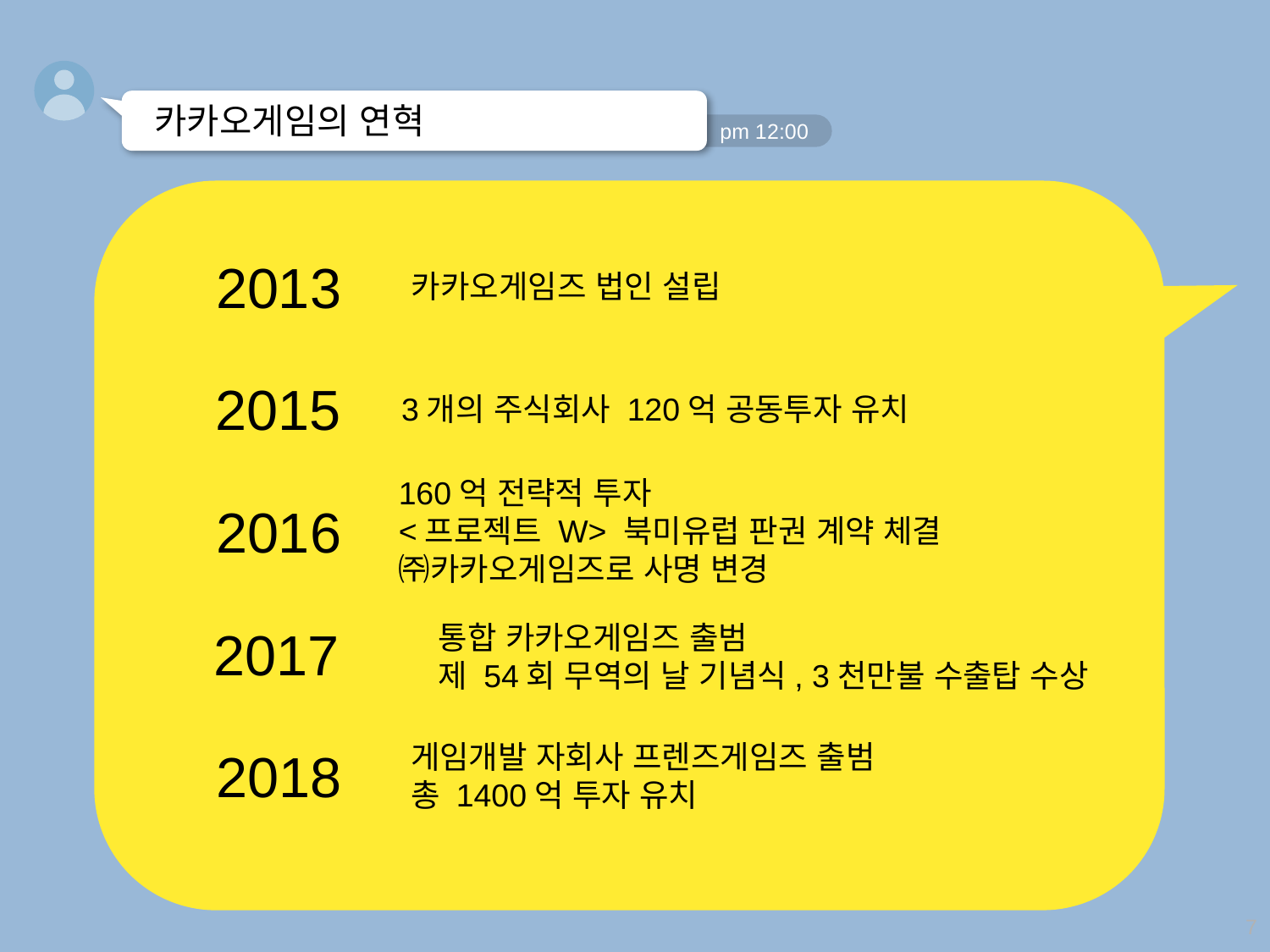

카카오게임의 연혁

2013
카카오게임즈 법인 설립
2015
3개의 주식회사 120억 공동투자 유치
160억 전략적 투자
<프로젝트 W> 북미유럽 판권 계약 체결
㈜카카오게임즈로 사명 변경
2016
통합 카카오게임즈 출범
제 54회 무역의 날 기념식, 3천만불 수출탑 수상
2017
게임개발 자회사 프렌즈게임즈 출범
총 1400억 투자 유치
2018
7